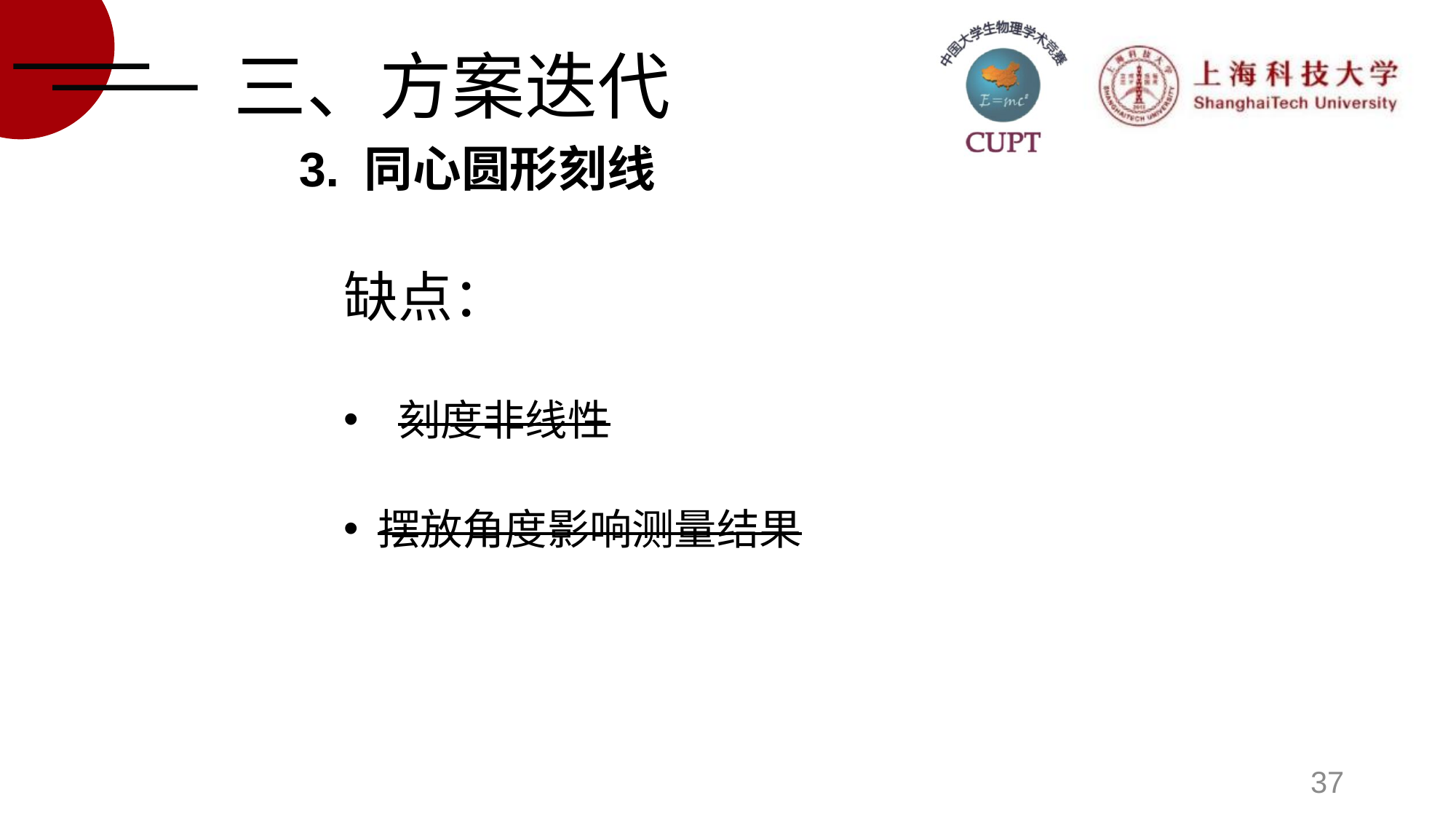

三、方案迭代
3. 同心圆形刻线
缺点：

刻度非线性

摆放角度影响测量结果
37